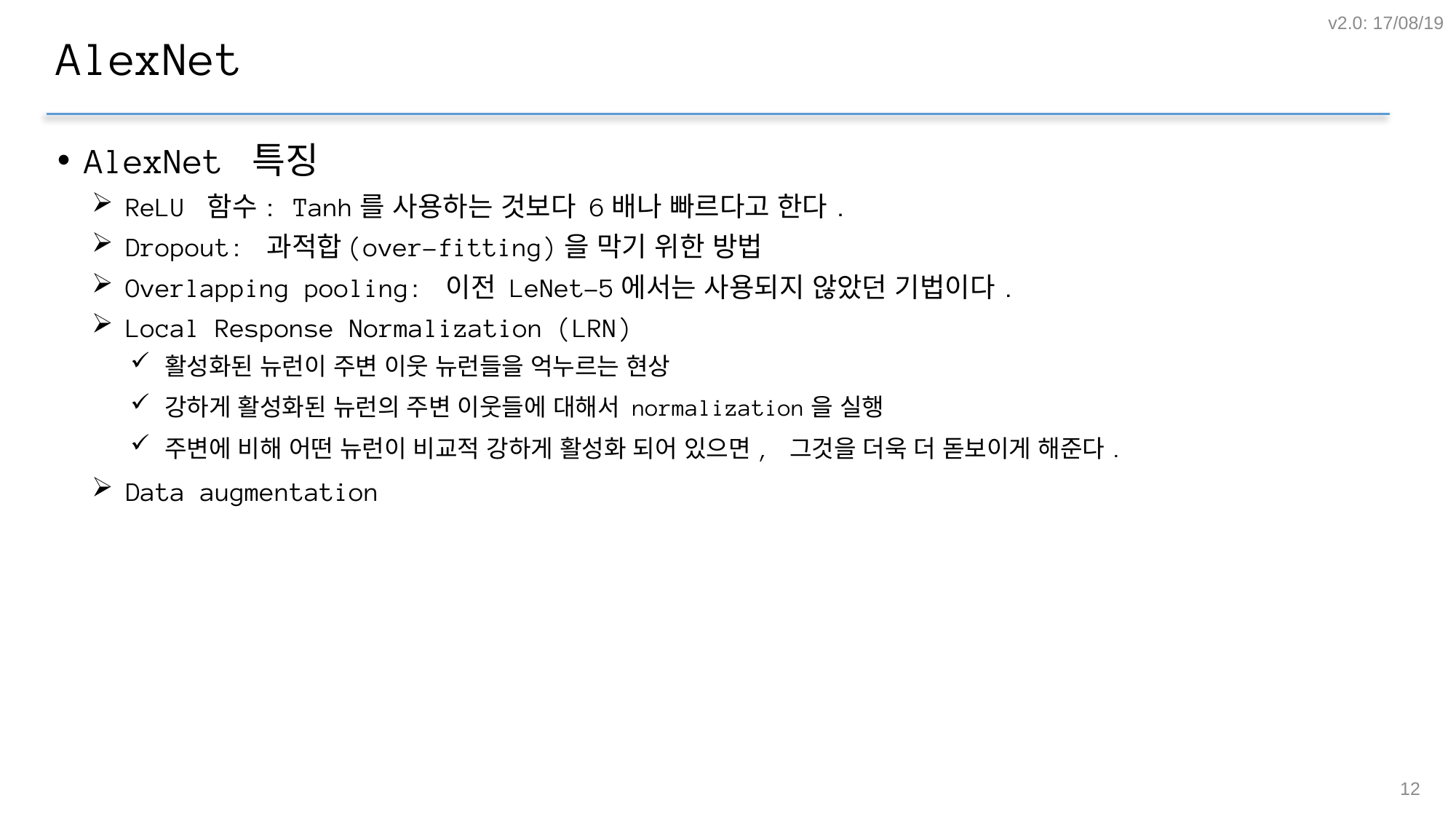

v2.0: 17/08/19
# AlexNet
AlexNet 특징
ReLU 함수: Tanh를 사용하는 것보다 6배나 빠르다고 한다.
Dropout: 과적합(over-fitting)을 막기 위한 방법
Overlapping pooling: 이전 LeNet-5에서는 사용되지 않았던 기법이다.
Local Response Normalization (LRN)
활성화된 뉴런이 주변 이웃 뉴런들을 억누르는 현상
강하게 활성화된 뉴런의 주변 이웃들에 대해서 normalization을 실행
주변에 비해 어떤 뉴런이 비교적 강하게 활성화 되어 있으면, 그것을 더욱 더 돋보이게 해준다.
Data augmentation
12